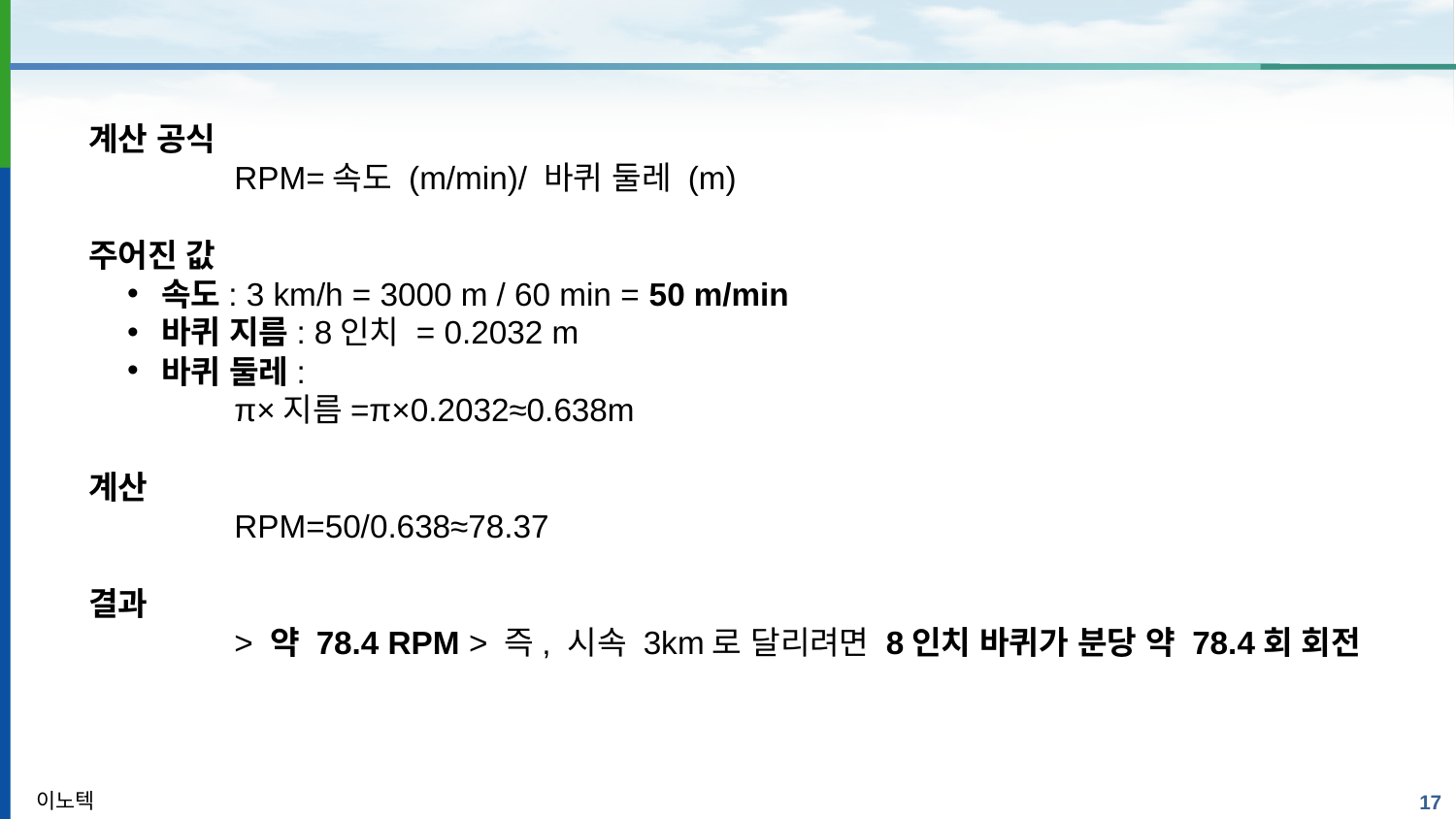

계산 공식
	RPM=속도 (m/min)/ 바퀴 둘레 (m)

주어진 값
속도: 3 km/h = 3000 m / 60 min = 50 m/min
바퀴 지름: 8인치 = 0.2032 m
바퀴 둘레:
	π×지름=π×0.2032≈0.638m

계산
	RPM=50/0.638≈78.37

결과
	> 약 78.4 RPM > 즉, 시속 3km로 달리려면 8인치 바퀴가 분당 약 78.4회 회전